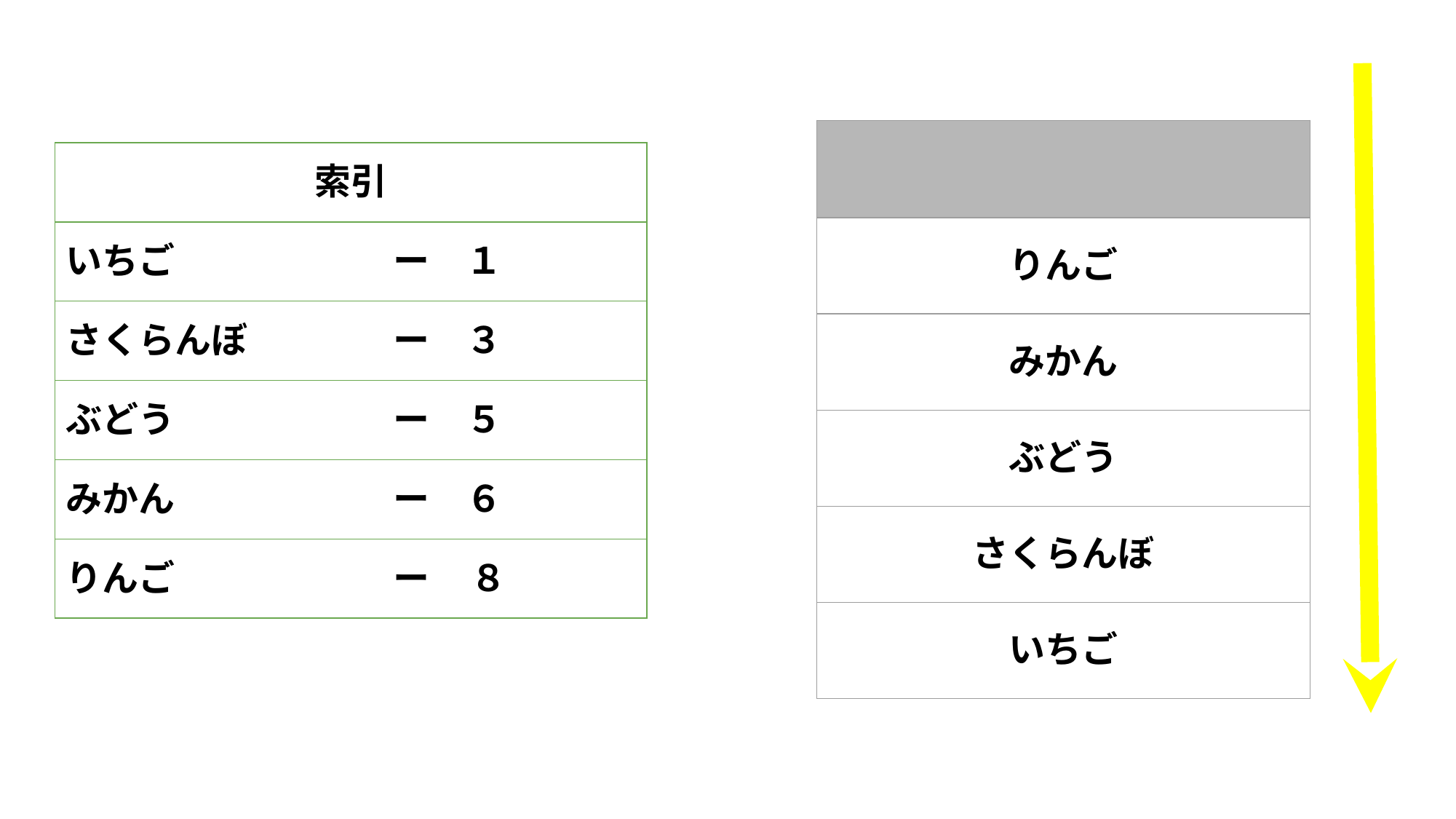

|  |
| --- |
| りんご |
| みかん |
| ぶどう |
| さくらんぼ |
| いちご |
| 索引 |
| --- |
| いちご　　　　　　ー　１ |
| さくらんぼ　　　　ー　３ |
| ぶどう　　　　　　ー　５ |
| みかん　　　　　　ー　６ |
| りんご　　　　　　ー ８ |